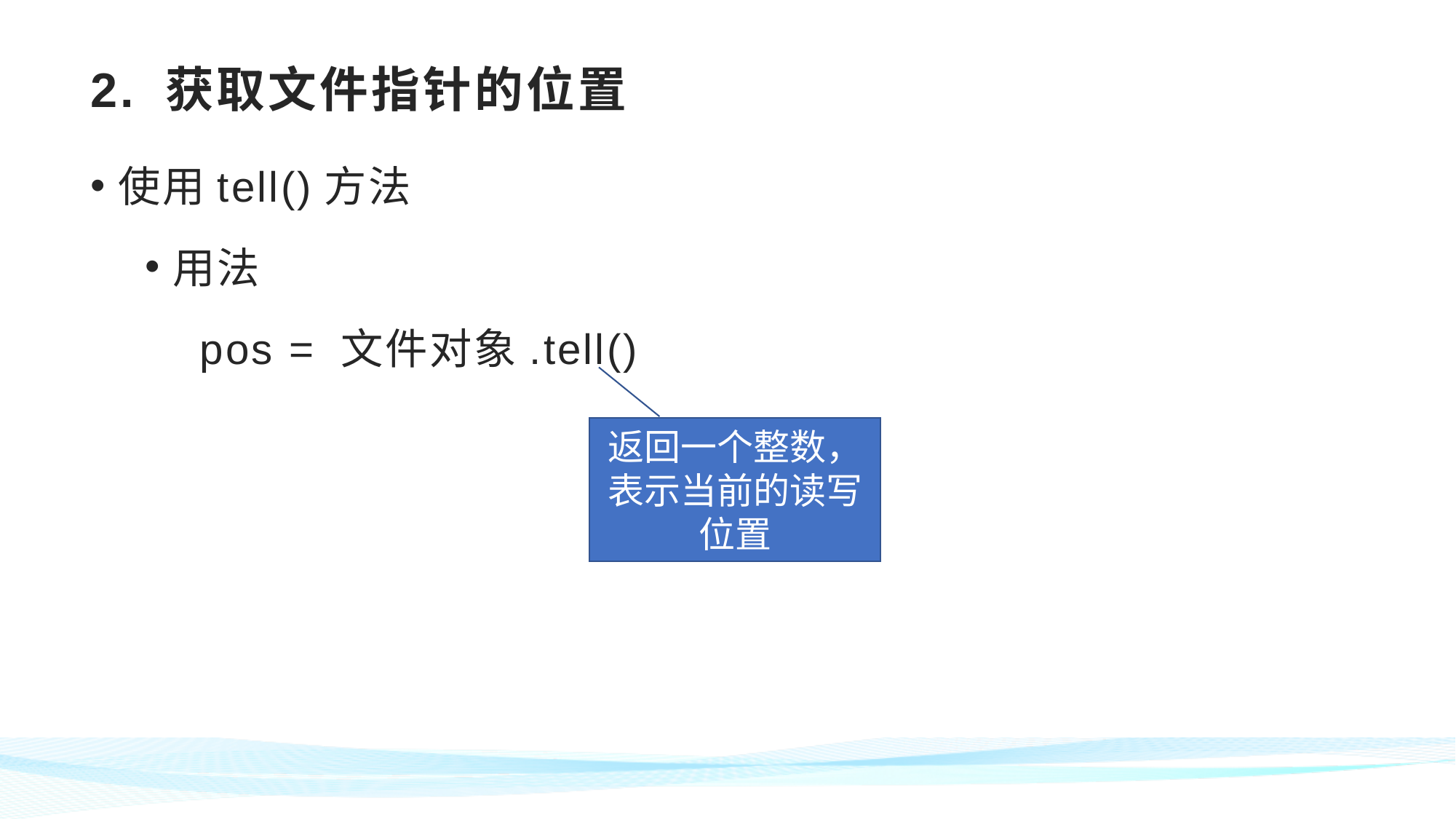

# 2. 获取文件指针的位置
使用tell()方法
用法
pos = 文件对象.tell()
返回一个整数，表示当前的读写位置